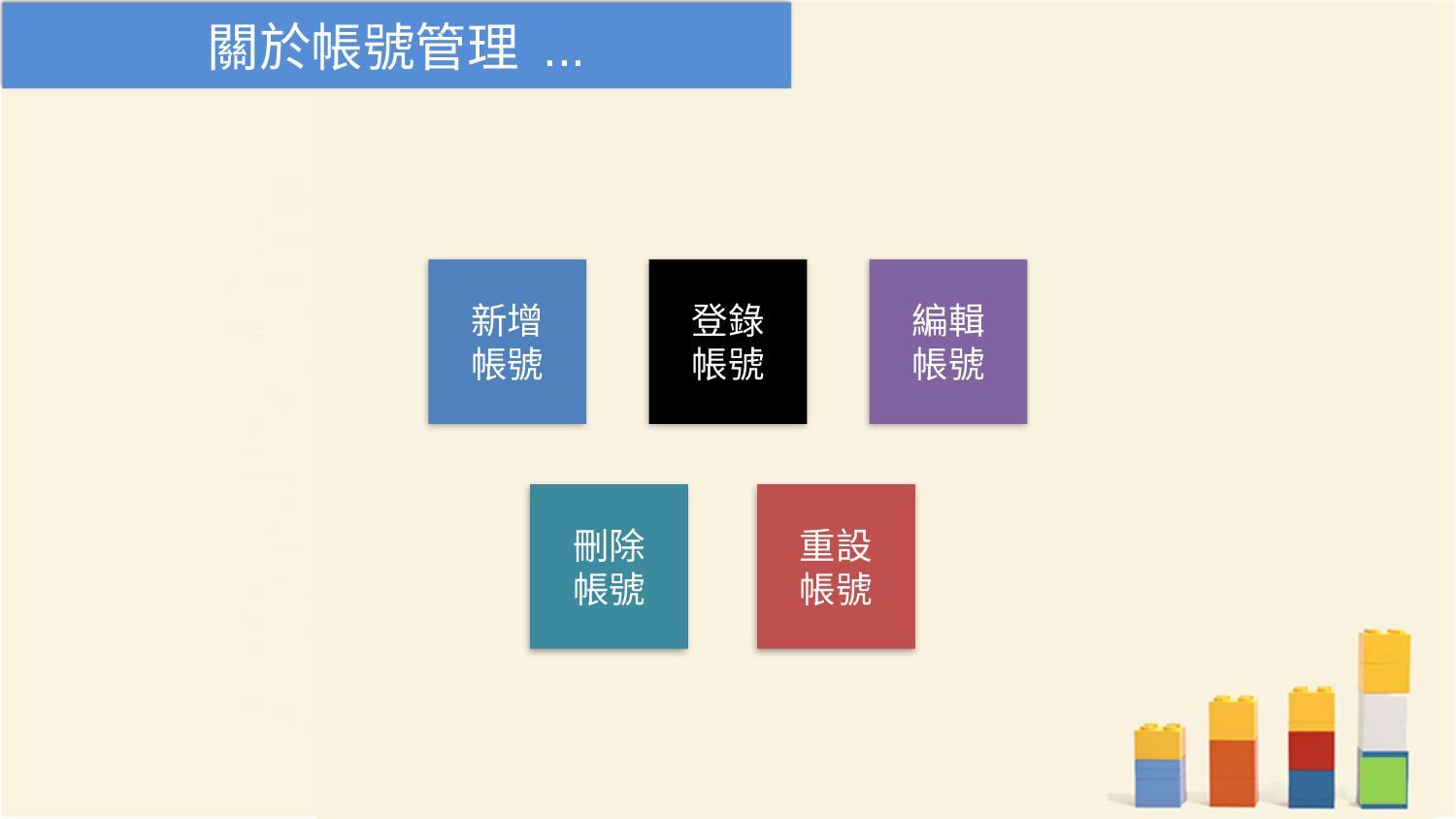

# 關於帳號管理 ...
新增
帳號
登錄
帳號
編輯
帳號
刪除
帳號
重設
帳號
44